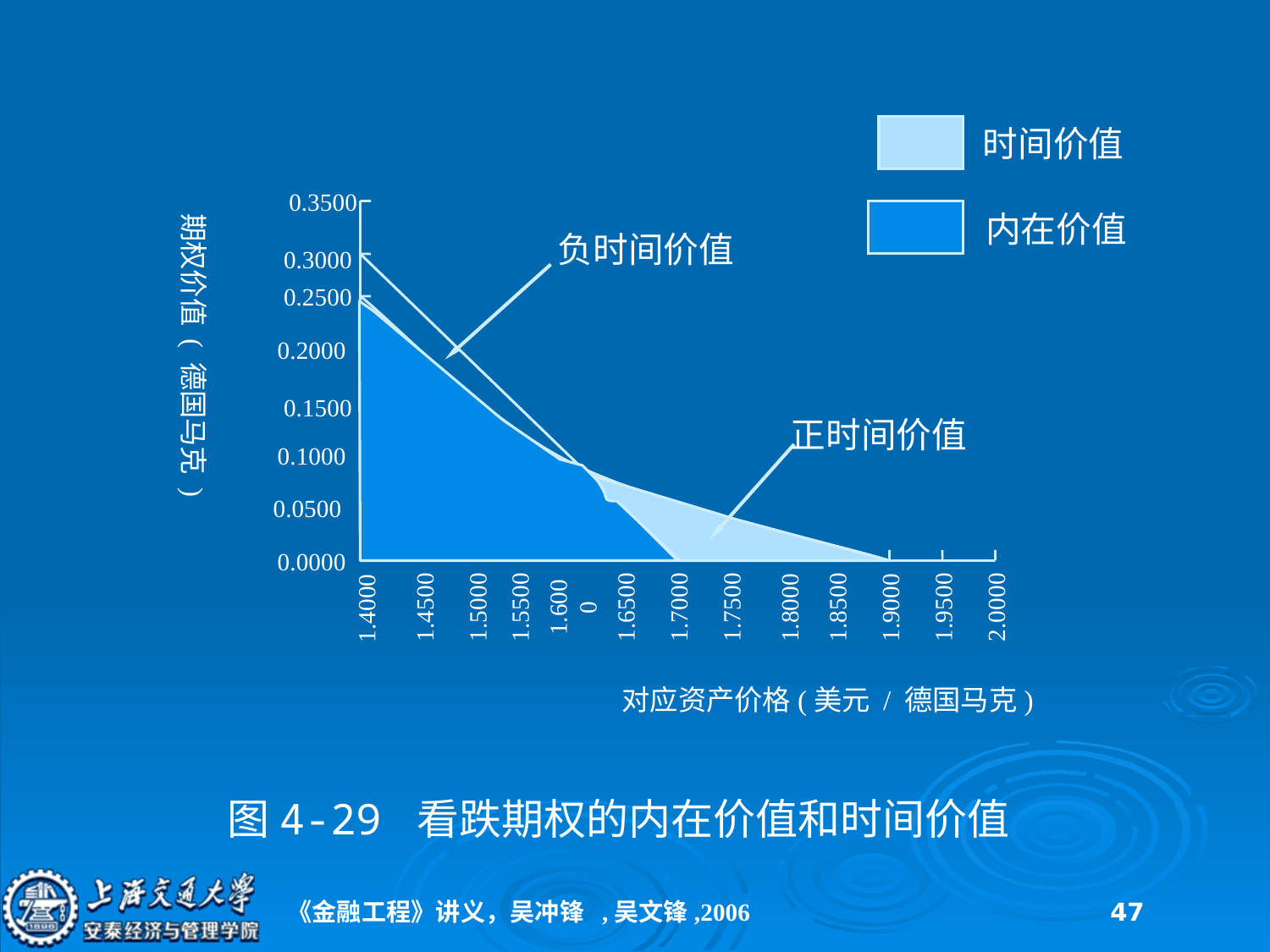

时间价值

0.3500

内在价值
期权价值 ( 德国马克 )
负时间价值
0.3000

0.2500

0.2000

0.1500

正时间价值
0.1000

0.0500

0.0000

1.4500
1.5000
1.5500
1.6000
1.6500
1.7000
1.7500
1.8500
1.9500
2.0000
1.9000
1.8000
1.4000
对应资产价格(美元 / 德国马克)
图4-29 看跌期权的内在价值和时间价值